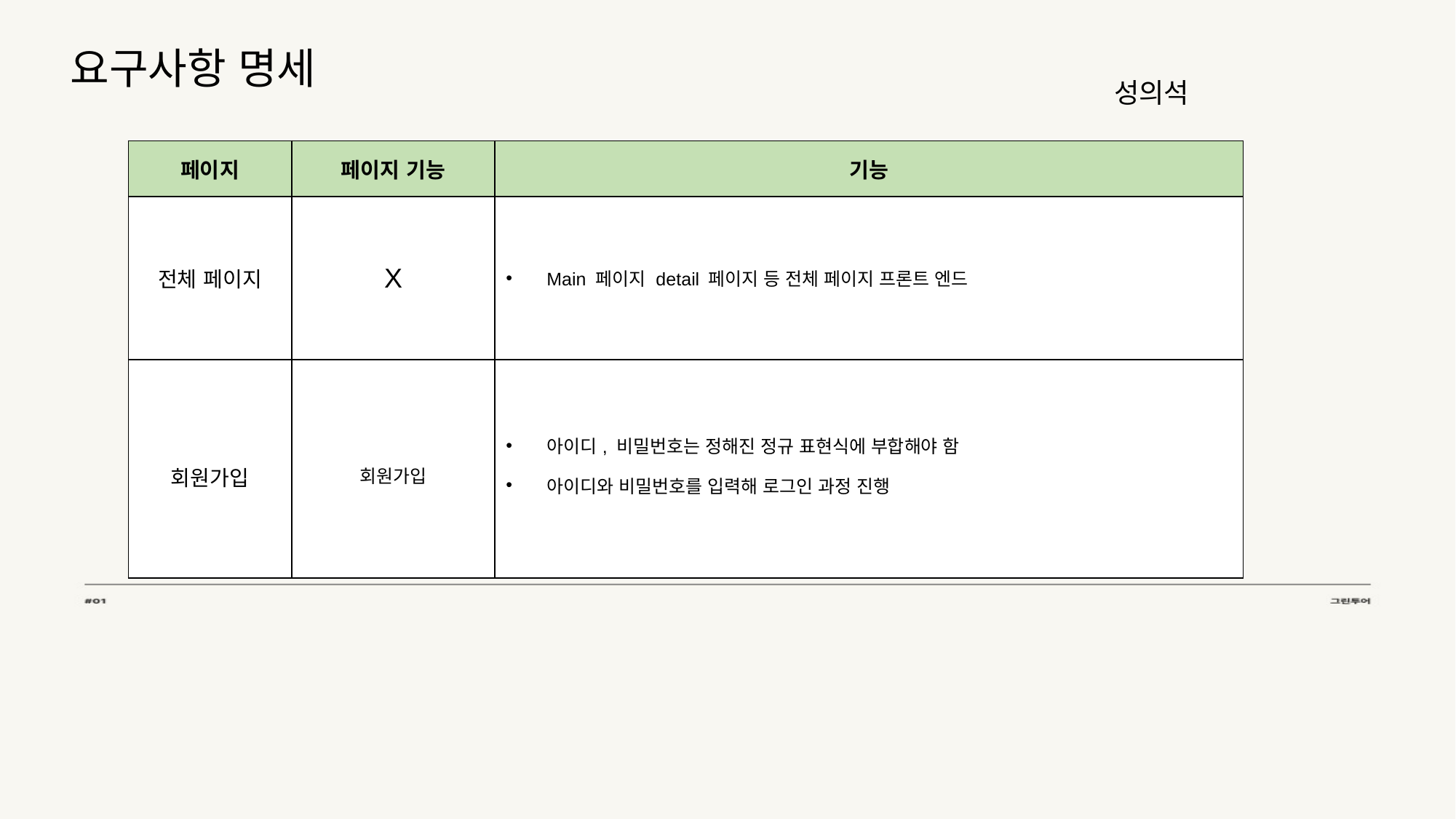

# 요구사항 명세
성의석
| 페이지 | 페이지 기능 | 기능 |
| --- | --- | --- |
| 전체 페이지 | X | Main 페이지 detail 페이지 등 전체 페이지 프론트 엔드 |
| 회원가입 | 회원가입 | 아이디, 비밀번호는 정해진 정규 표현식에 부합해야 함 아이디와 비밀번호를 입력해 로그인 과정 진행 |